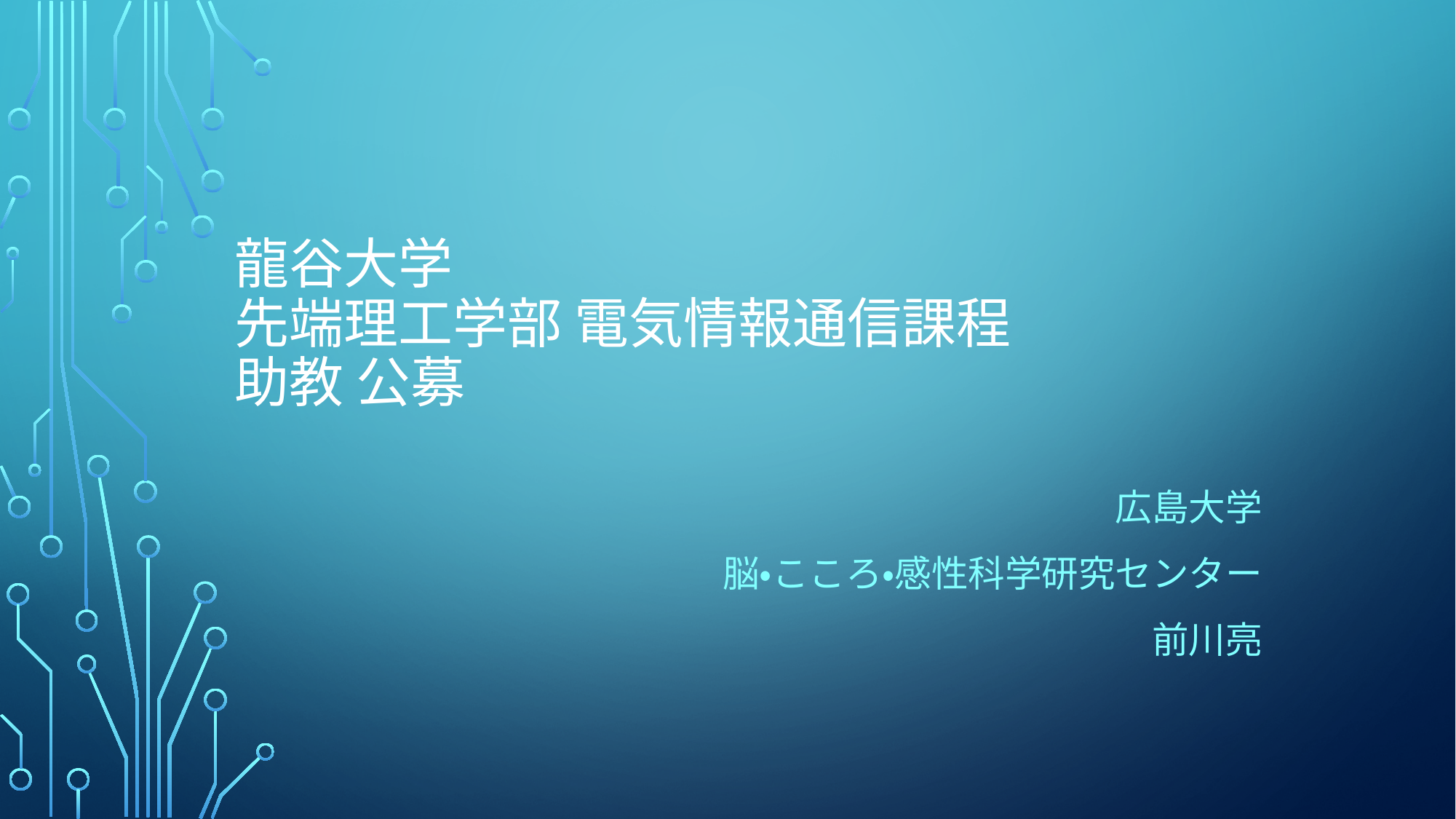

# 龍谷大学 先端理工学部 電気情報通信課程 助教 公募
広島大学
脳・こころ・感性科学研究センター
前川亮